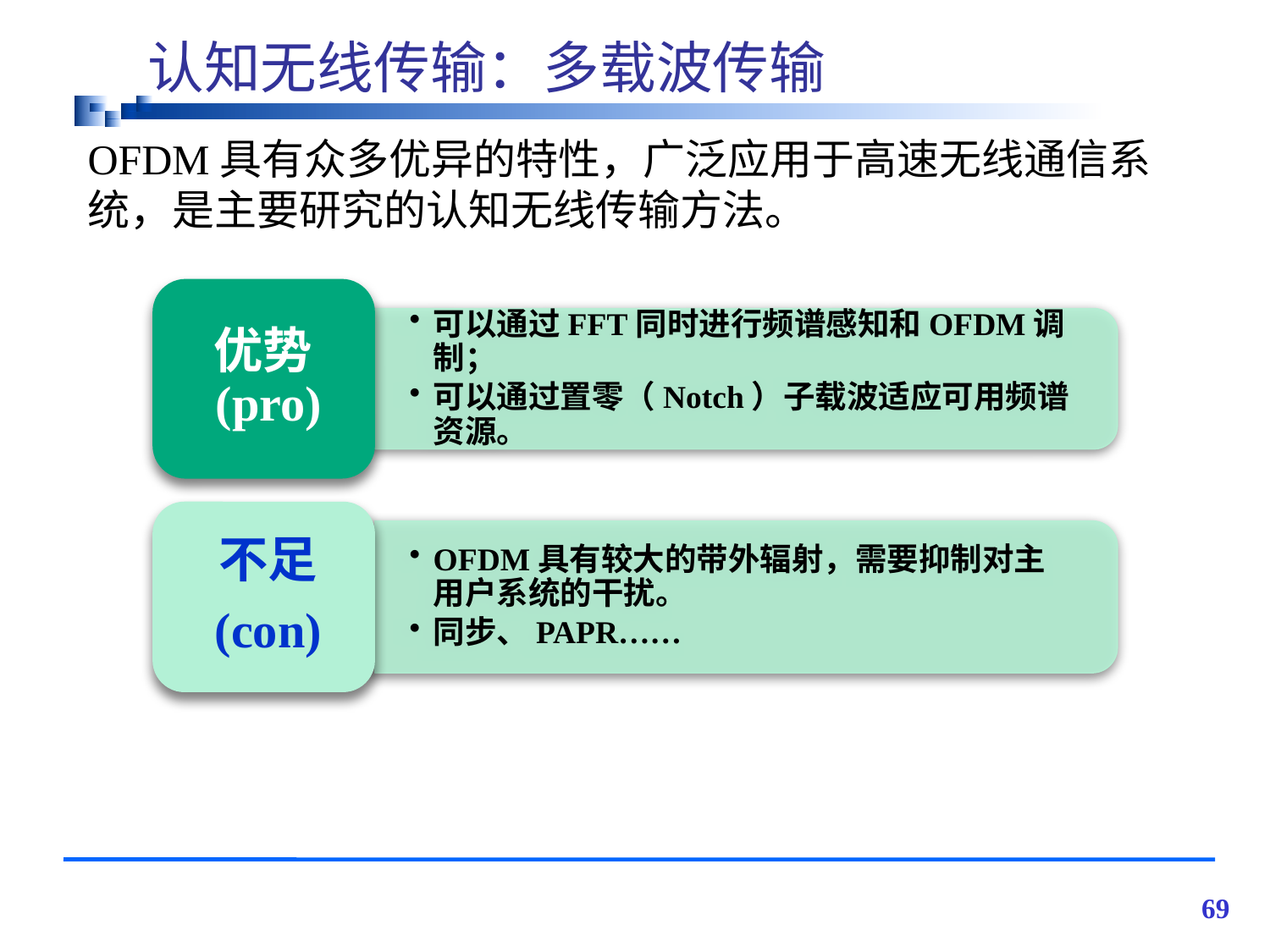

# 认知无线传输：多载波传输
OFDM具有众多优异的特性，广泛应用于高速无线通信系统，是主要研究的认知无线传输方法。
可以通过FFT同时进行频谱感知和OFDM调制；
可以通过置零（Notch）子载波适应可用频谱资源。
优势(pro)
OFDM具有较大的带外辐射，需要抑制对主用户系统的干扰。
同步、PAPR……
不足
(con)
69